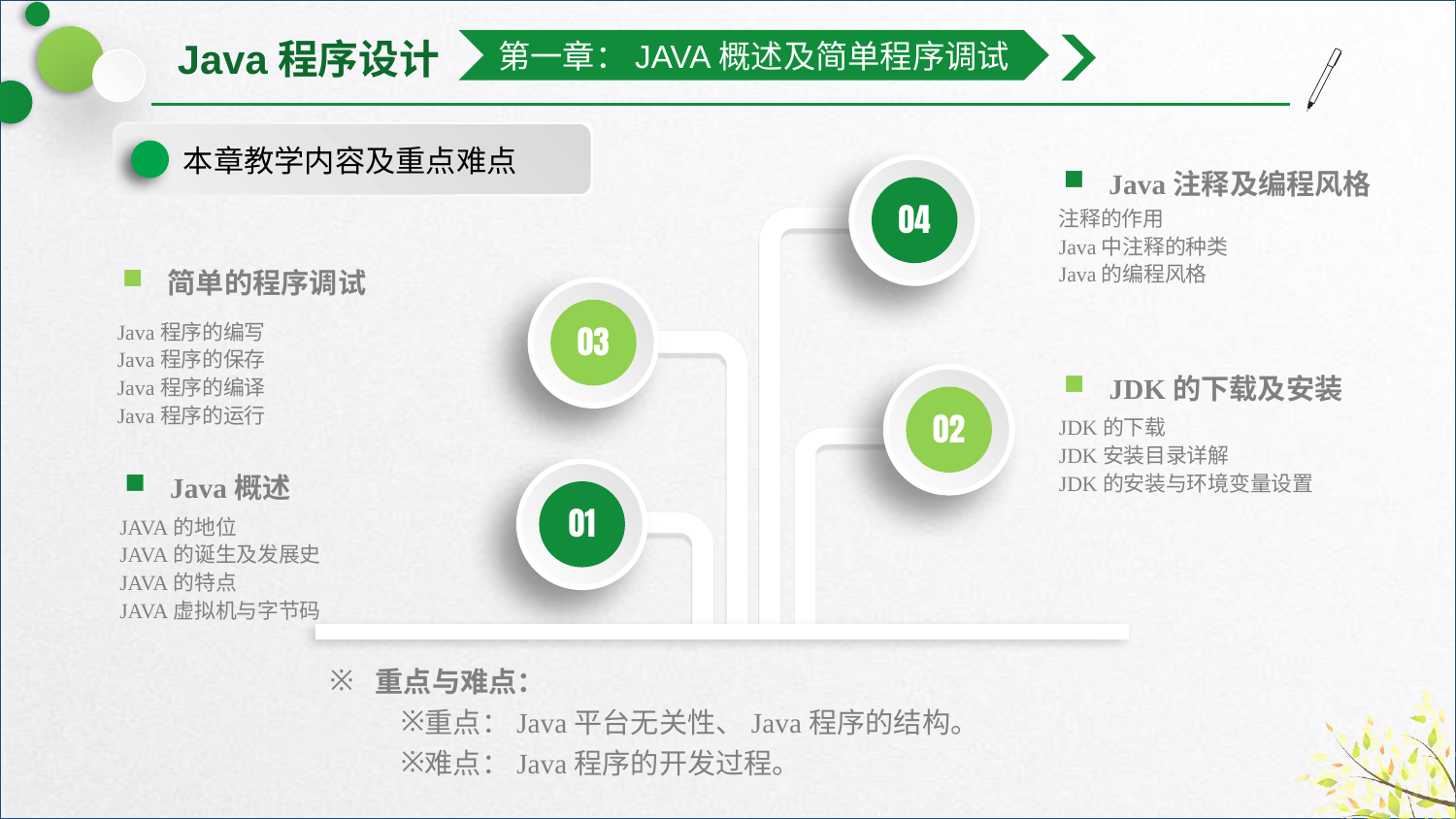

第一章：JAVA概述及简单程序调试

本章教学内容及重点难点

04
Java注释及编程风格
注释的作用
Java中注释的种类
Java的编程风格

简单的程序调试

03
Java程序的编写
Java程序的保存
Java程序的编译
Java程序的运行

JDK的下载及安装

02
JDK的下载
JDK安装目录详解
JDK的安装与环境变量设置

01
Java概述
JAVA的地位
JAVA的诞生及发展史
JAVA的特点
JAVA虚拟机与字节码

重点与难点：
重点：Java平台无关性、Java程序的结构。
难点：Java程序的开发过程。